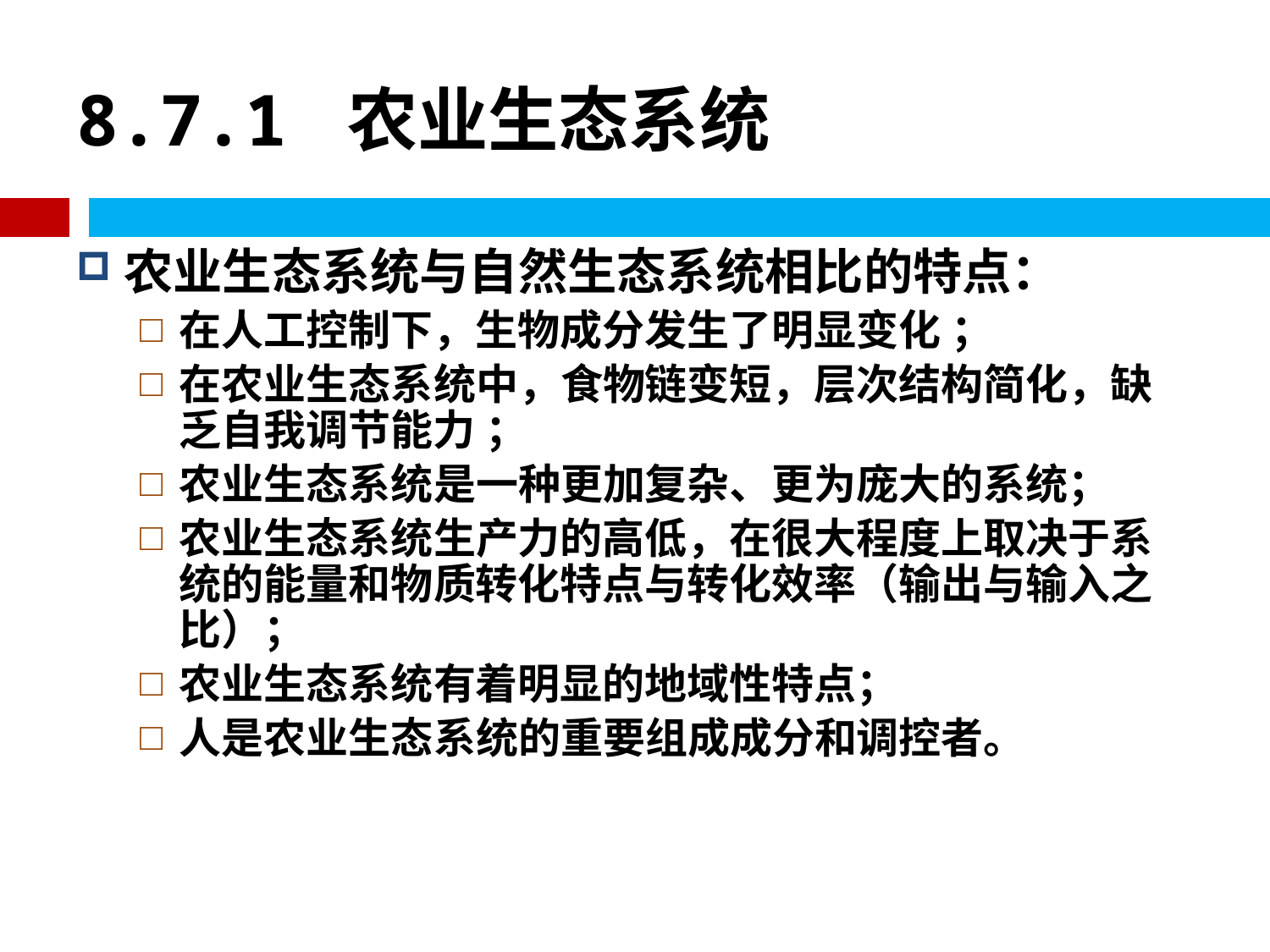

# 8.7.1 农业生态系统
农业生态系统与自然生态系统相比的特点：
在人工控制下，生物成分发生了明显变化 ；
在农业生态系统中，食物链变短，层次结构简化，缺乏自我调节能力 ；
农业生态系统是一种更加复杂、更为庞大的系统；
农业生态系统生产力的高低，在很大程度上取决于系统的能量和物质转化特点与转化效率（输出与输入之比）；
农业生态系统有着明显的地域性特点；
人是农业生态系统的重要组成成分和调控者。